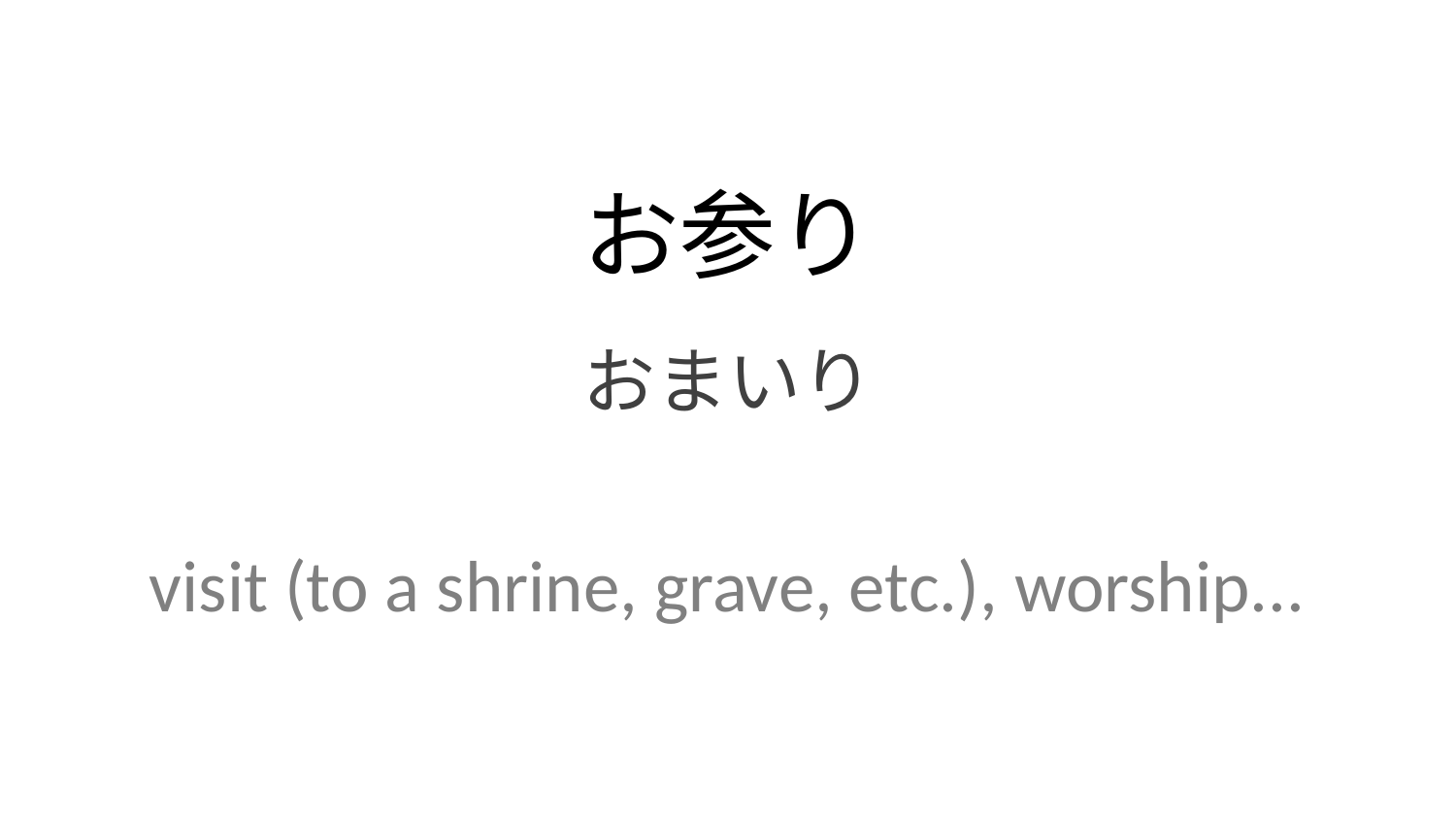

お参り

おまいり
visit (to a shrine, grave, etc.), worship...